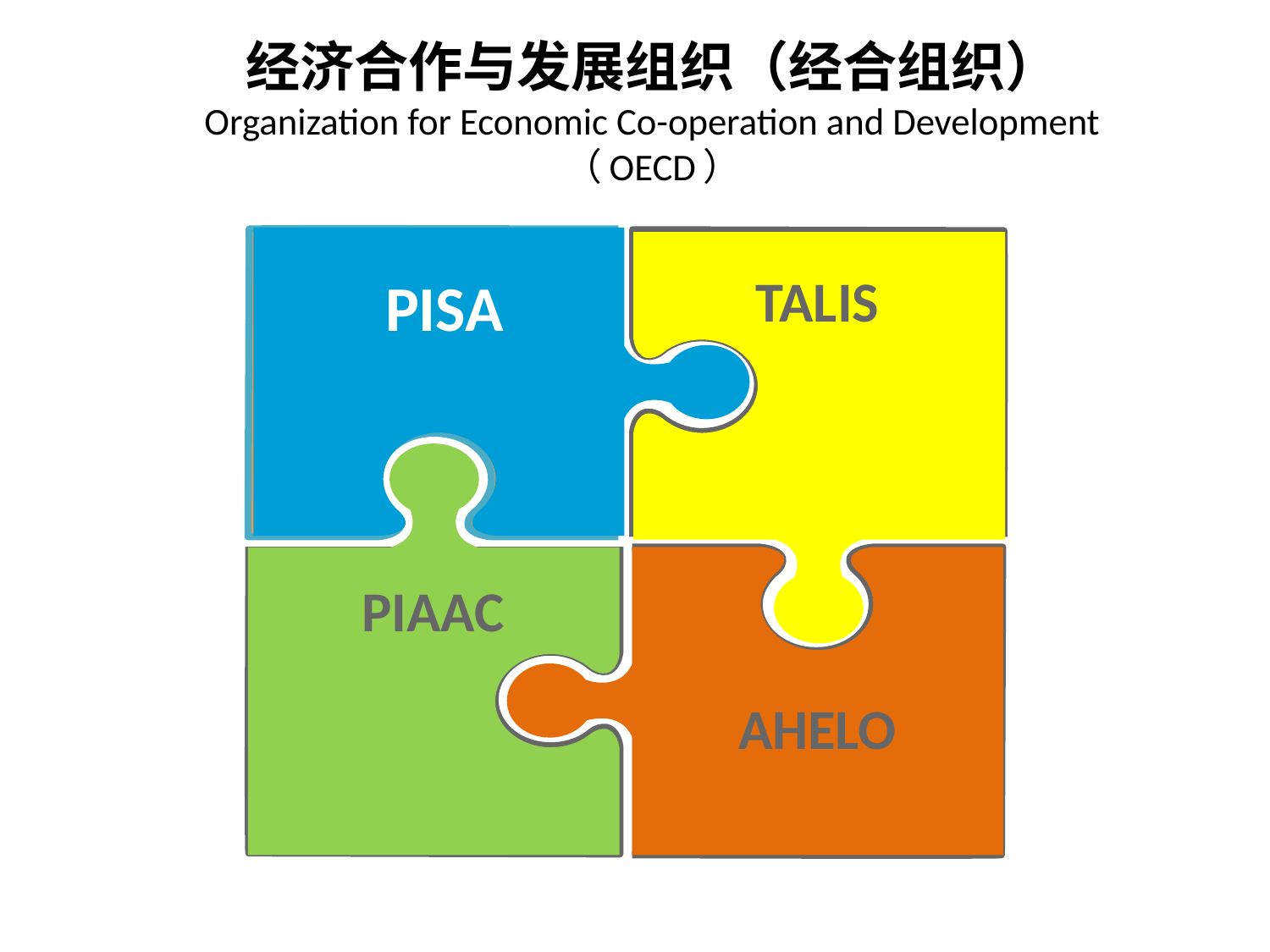

经济合作与发展组织（经合组织）
Organization for Economic Co-operation and Development
（OECD）

PISA
TALIS

PIAAC
AHELO